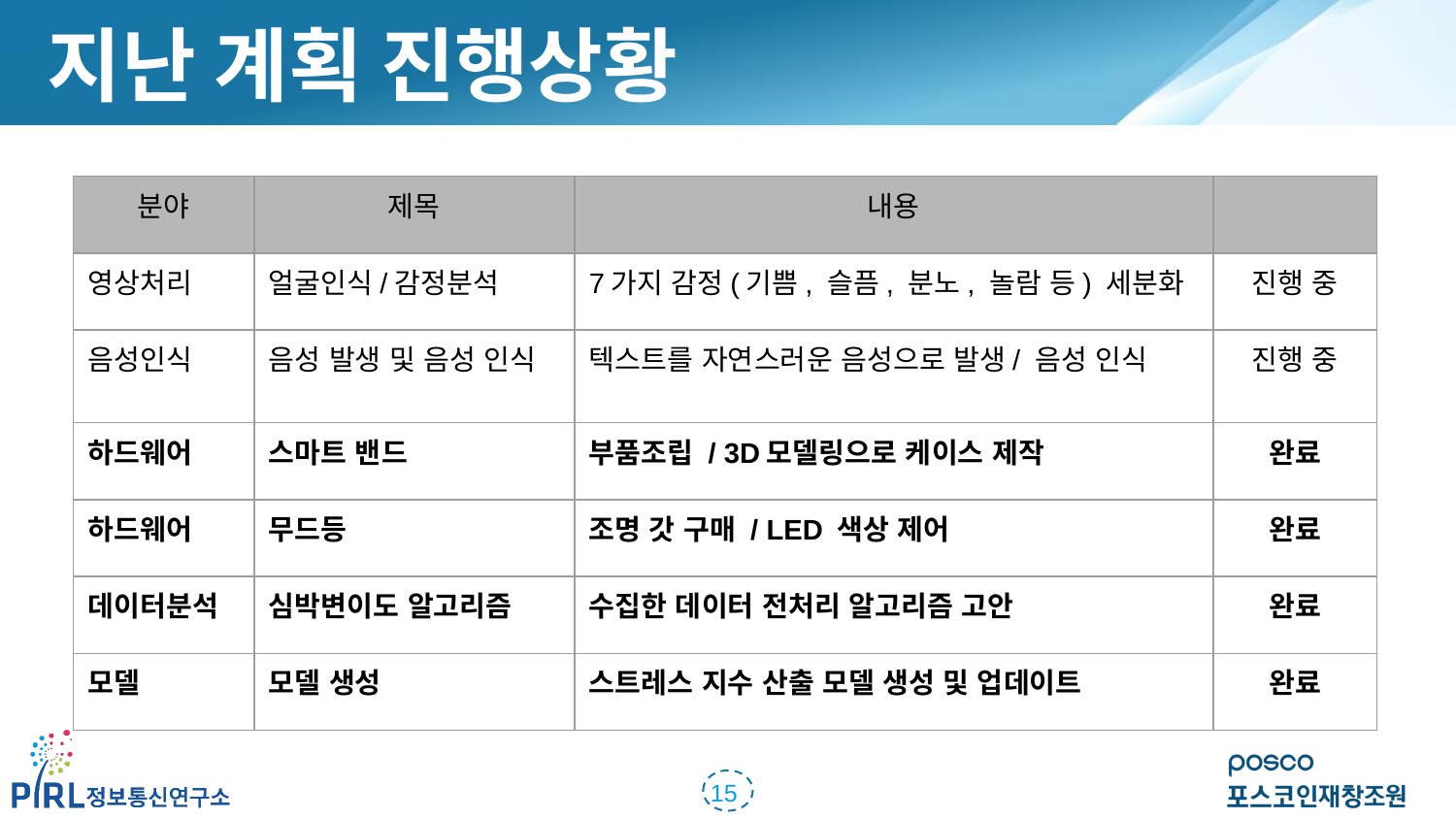

지난 계획 진행상황
| 분야 | 제목 | 내용 |  |
| --- | --- | --- | --- |
| 영상처리 | 얼굴인식/감정분석 | 7가지 감정(기쁨, 슬픔, 분노, 놀람 등) 세분화 | 진행 중 |
| 음성인식 | 음성 발생 및 음성 인식 | 텍스트를 자연스러운 음성으로 발생/ 음성 인식 | 진행 중 |
| 하드웨어 | 스마트 밴드 | 부품조립 / 3D모델링으로 케이스 제작 | 완료 |
| 하드웨어 | 무드등 | 조명 갓 구매 / LED 색상 제어 | 완료 |
| 데이터분석 | 심박변이도 알고리즘 | 수집한 데이터 전처리 알고리즘 고안 | 완료 |
| 모델 | 모델 생성 | 스트레스 지수 산출 모델 생성 및 업데이트 | 완료 |